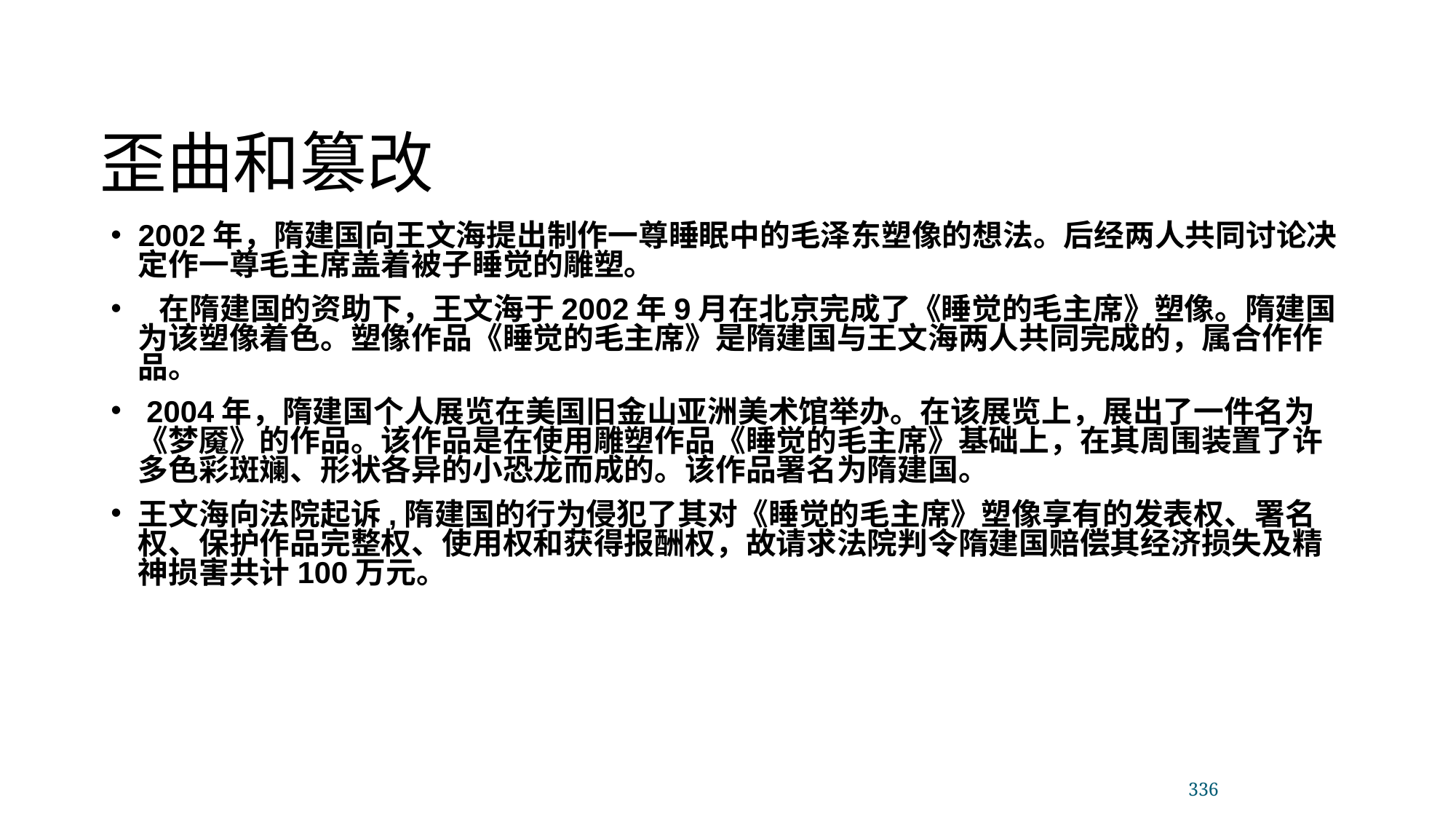

歪曲和篡改
2002年，隋建国向王文海提出制作一尊睡眠中的毛泽东塑像的想法。后经两人共同讨论决定作一尊毛主席盖着被子睡觉的雕塑。
  在隋建国的资助下，王文海于2002年9月在北京完成了《睡觉的毛主席》塑像。隋建国为该塑像着色。塑像作品《睡觉的毛主席》是隋建国与王文海两人共同完成的，属合作作品。
 2004年，隋建国个人展览在美国旧金山亚洲美术馆举办。在该展览上，展出了一件名为《梦魇》的作品。该作品是在使用雕塑作品《睡觉的毛主席》基础上，在其周围装置了许多色彩斑斓、形状各异的小恐龙而成的。该作品署名为隋建国。
王文海向法院起诉,隋建国的行为侵犯了其对《睡觉的毛主席》塑像享有的发表权、署名权、保护作品完整权、使用权和获得报酬权，故请求法院判令隋建国赔偿其经济损失及精神损害共计100万元。
336